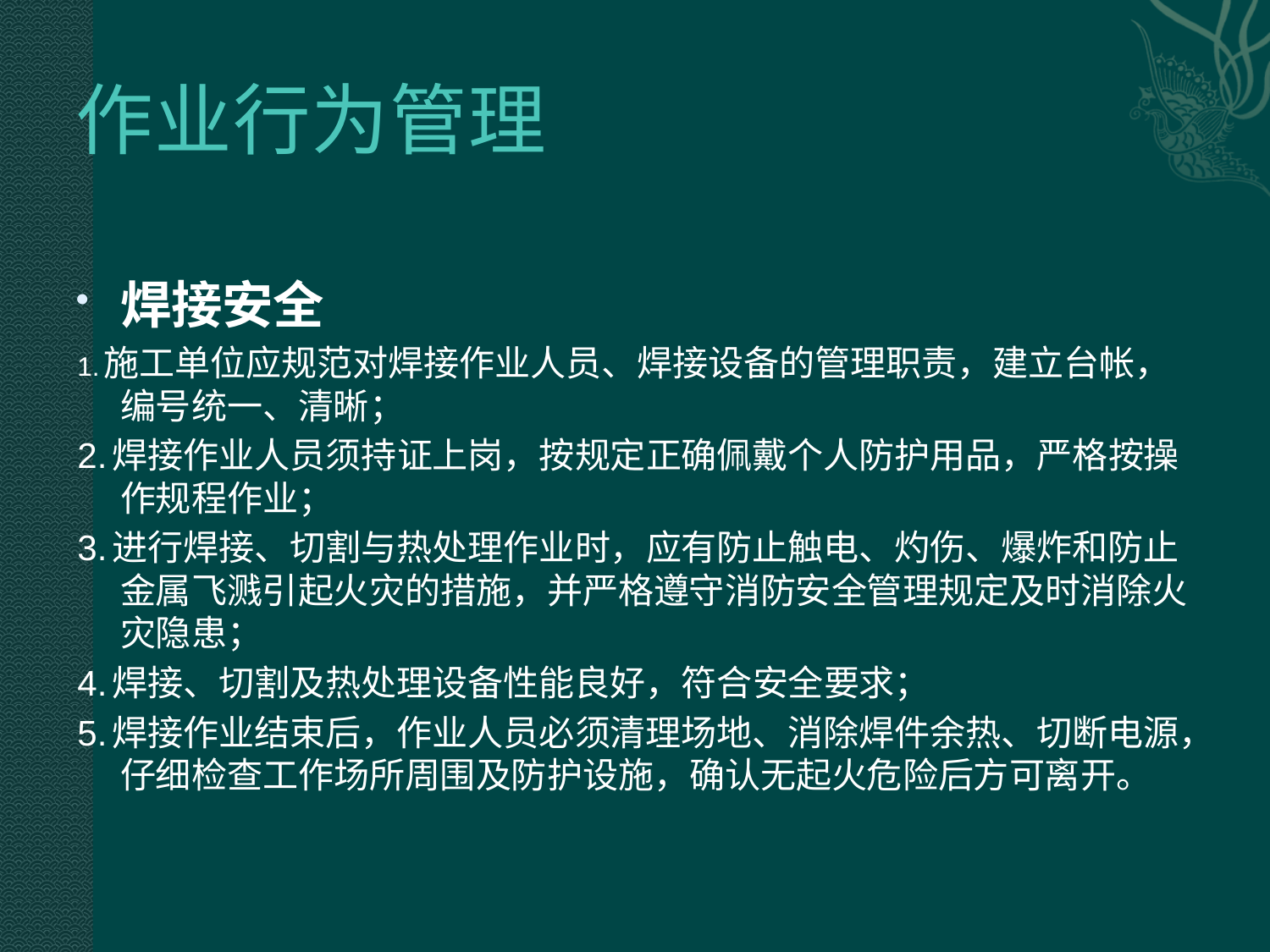

# 作业行为管理
焊接安全
1.施工单位应规范对焊接作业人员、焊接设备的管理职责，建立台帐，编号统一、清晰；
2.焊接作业人员须持证上岗，按规定正确佩戴个人防护用品，严格按操作规程作业；
3.进行焊接、切割与热处理作业时，应有防止触电、灼伤、爆炸和防止金属飞溅引起火灾的措施，并严格遵守消防安全管理规定及时消除火灾隐患；
4.焊接、切割及热处理设备性能良好，符合安全要求；
5.焊接作业结束后，作业人员必须清理场地、消除焊件余热、切断电源，仔细检查工作场所周围及防护设施，确认无起火危险后方可离开。